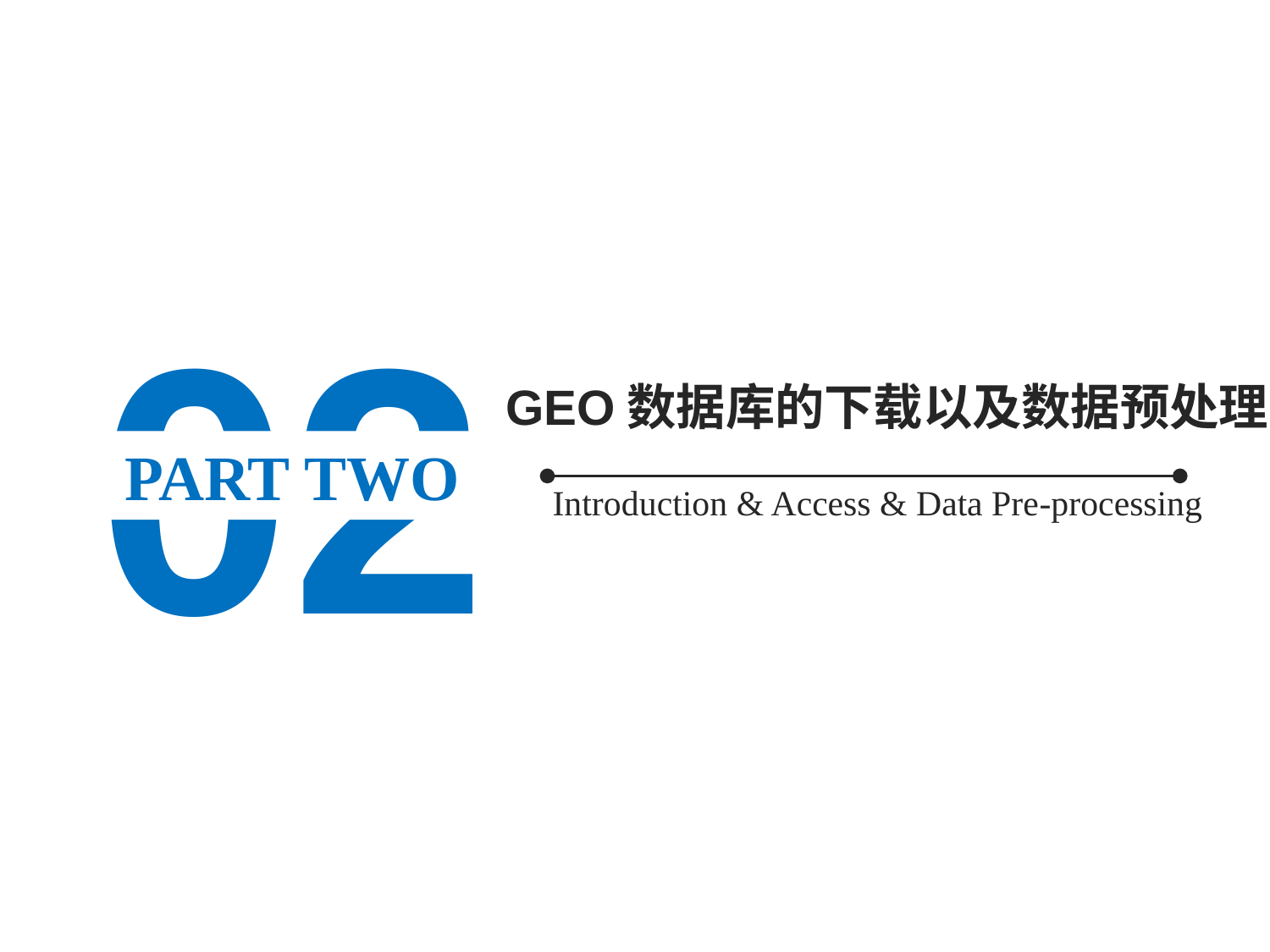

02
GEO数据库的下载以及数据预处理

PART TWO

Introduction & Access & Data Pre-processing